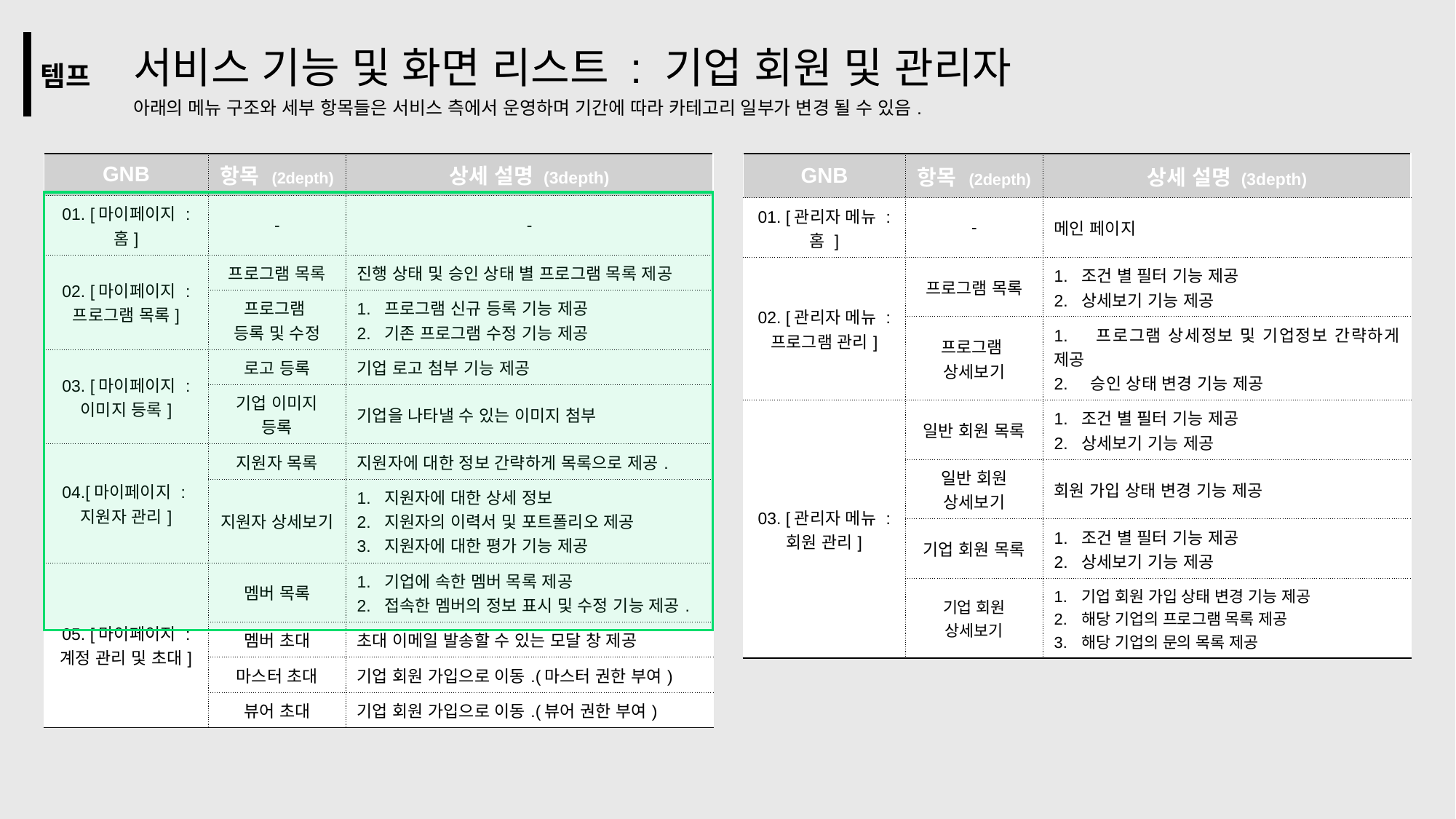

# 서비스 기능 및 화면 리스트 : 기업 회원 및 관리자 아래의 메뉴 구조와 세부 항목들은 서비스 측에서 운영하며 기간에 따라 카테고리 일부가 변경 될 수 있음.
| 템프 |
| --- |
| GNB | 항목 (2depth) | 상세 설명 (3depth) |
| --- | --- | --- |
| 01. [마이페이지 : 홈] | - | - |
| 02. [마이페이지 : 프로그램 목록] | 프로그램 목록 | 진행 상태 및 승인 상태 별 프로그램 목록 제공 |
|  | 프로그램 등록 및 수정 | 프로그램 신규 등록 기능 제공 기존 프로그램 수정 기능 제공 |
| 03. [마이페이지 : 이미지 등록] | 로고 등록 | 기업 로고 첨부 기능 제공 |
|  | 기업 이미지 등록 | 기업을 나타낼 수 있는 이미지 첨부 |
| 04.[마이페이지 : 지원자 관리] | 지원자 목록 | 지원자에 대한 정보 간략하게 목록으로 제공. |
|  | 지원자 상세보기 | 지원자에 대한 상세 정보 지원자의 이력서 및 포트폴리오 제공 지원자에 대한 평가 기능 제공 |
| 05. [마이페이지 : 계정 관리 및 초대] | 멤버 목록 | 기업에 속한 멤버 목록 제공 접속한 멤버의 정보 표시 및 수정 기능 제공. |
|  | 멤버 초대 | 초대 이메일 발송할 수 있는 모달 창 제공 |
|  | 마스터 초대 | 기업 회원 가입으로 이동.(마스터 권한 부여) |
|  | 뷰어 초대 | 기업 회원 가입으로 이동.(뷰어 권한 부여) |
| GNB | 항목 (2depth) | 상세 설명 (3depth) |
| --- | --- | --- |
| 01. [관리자 메뉴 : 홈 ] | - | 메인 페이지 |
| 02. [관리자 메뉴 : 프로그램 관리] | 프로그램 목록 | 조건 별 필터 기능 제공 상세보기 기능 제공 |
|  | 프로그램 상세보기 | 1. 프로그램 상세정보 및 기업정보 간략하게 제공 2. 승인 상태 변경 기능 제공 |
| 03. [관리자 메뉴 : 회원 관리] | 일반 회원 목록 | 조건 별 필터 기능 제공 상세보기 기능 제공 |
|  | 일반 회원 상세보기 | 회원 가입 상태 변경 기능 제공 |
|  | 기업 회원 목록 | 조건 별 필터 기능 제공 상세보기 기능 제공 |
|  | 기업 회원 상세보기 | 기업 회원 가입 상태 변경 기능 제공 해당 기업의 프로그램 목록 제공 해당 기업의 문의 목록 제공 |